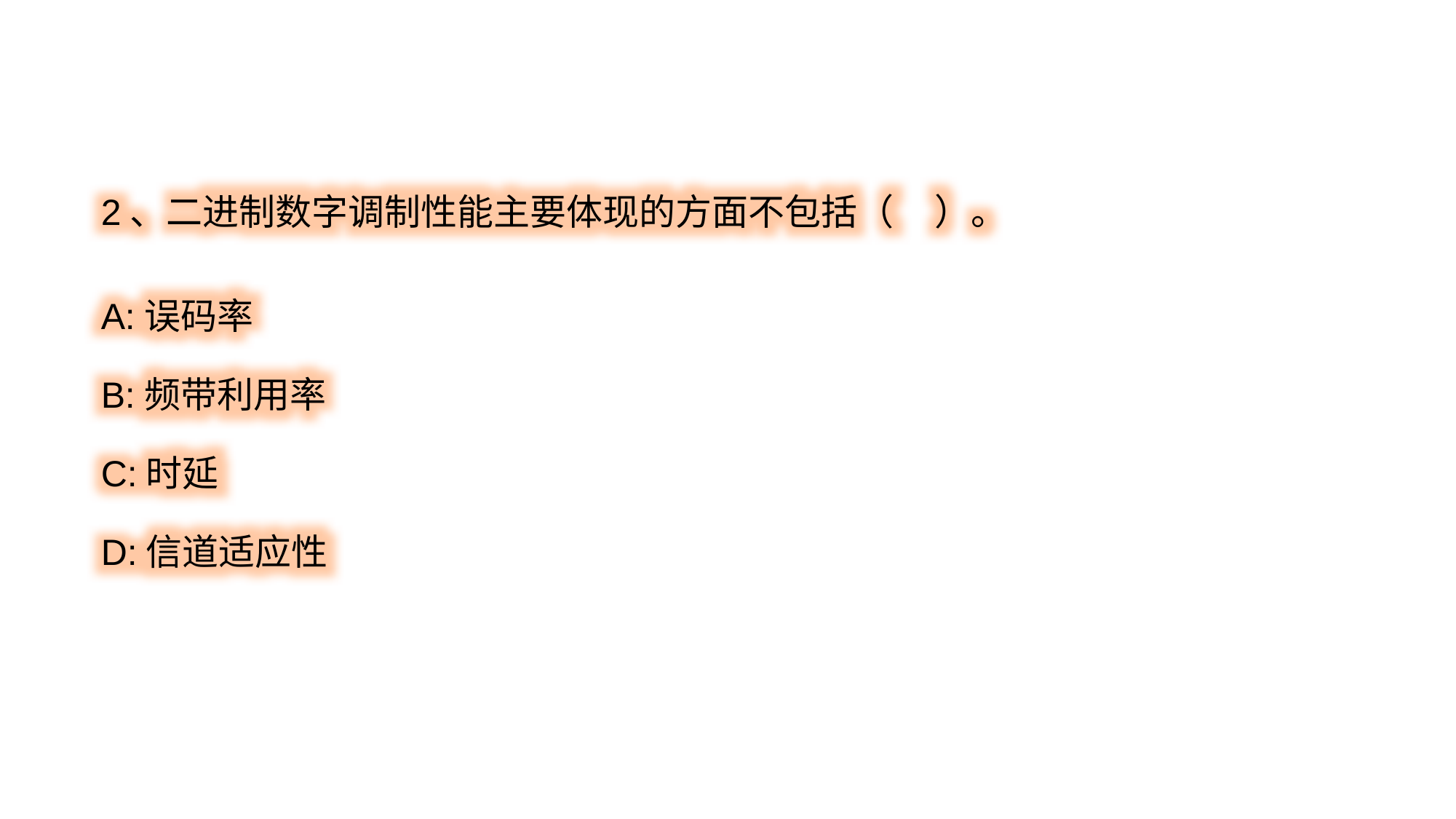

2、二进制数字调制性能主要体现的方面不包括（     ）。

A:误码率

B:频带利用率

C:时延

D:信道适应性